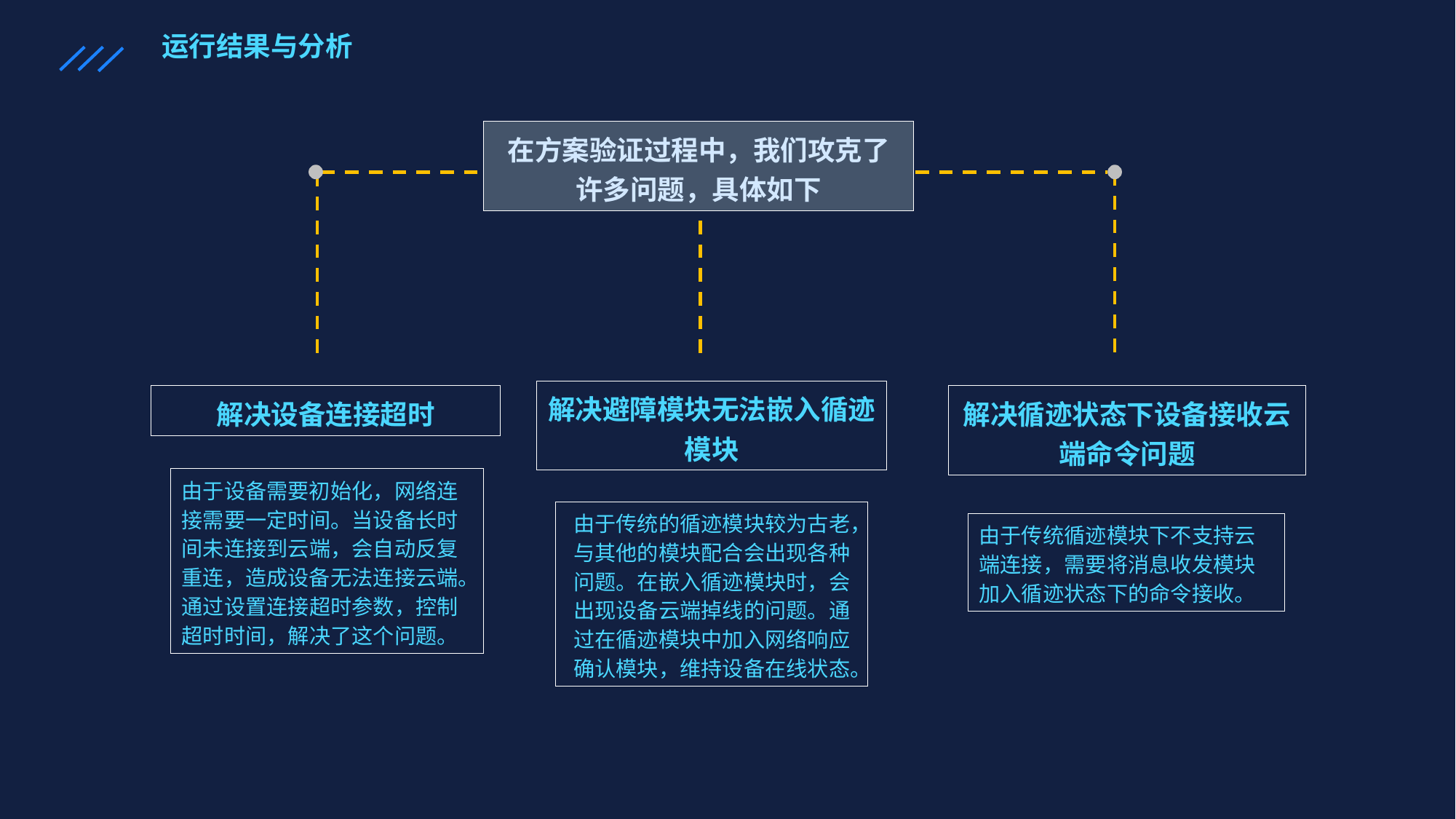

运行结果与分析
在方案验证过程中，我们攻克了许多问题，具体如下

解决避障模块无法嵌入循迹模块
由于传统的循迹模块较为古老，与其他的模块配合会出现各种问题。在嵌入循迹模块时，会出现设备云端掉线的问题。通过在循迹模块中加入网络响应确认模块，维持设备在线状态。
解决设备连接超时
由于设备需要初始化，网络连接需要一定时间。当设备长时间未连接到云端，会自动反复重连，造成设备无法连接云端。通过设置连接超时参数，控制超时时间，解决了这个问题。
解决循迹状态下设备接收云端命令问题
由于传统循迹模块下不支持云端连接，需要将消息收发模块加入循迹状态下的命令接收。